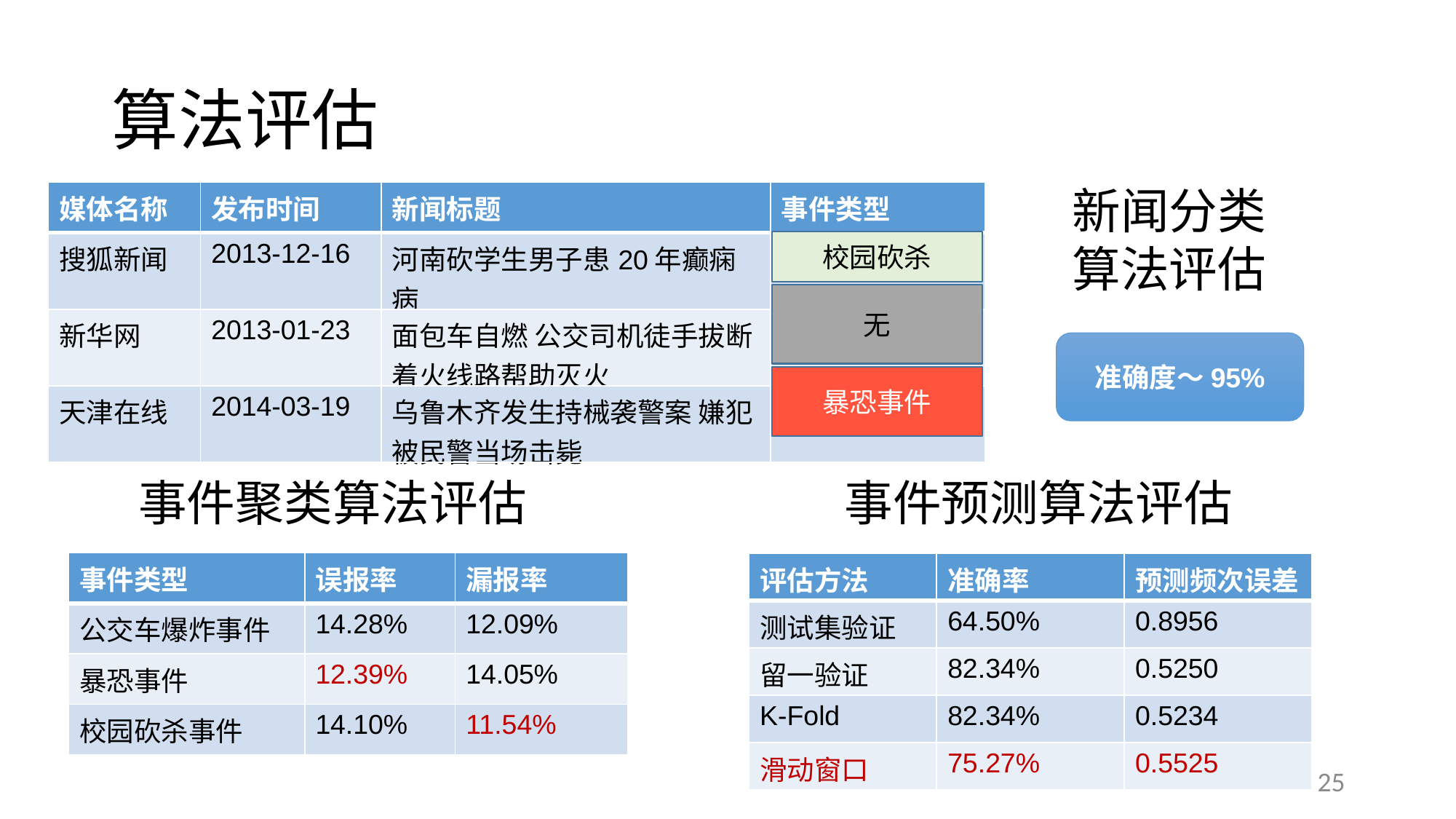

# 算法评估
新闻分类
算法评估
| 媒体名称 | 发布时间 | 新闻标题 | 事件类型 |
| --- | --- | --- | --- |
| 搜狐新闻 | 2013-12-16 | 河南砍学生男子患20年癫痫病 | 暴恐事件 |
| 新华网 | 2013-01-23 | 面包车自燃 公交司机徒手拔断着火线路帮助灭火 | 公交车爆炸 |
| 天津在线 | 2014-03-19 | 乌鲁木齐发生持械袭警案 嫌犯被民警当场击毙 | 暴恐事件 |
校园砍杀
无
暴恐事件
准确度～95%
事件聚类算法评估
事件预测算法评估
| 事件类型 | 误报率 | 漏报率 |
| --- | --- | --- |
| 公交车爆炸事件 | 14.28% | 12.09% |
| 暴恐事件 | 12.39% | 14.05% |
| 校园砍杀事件 | 14.10% | 11.54% |
| 评估方法 | 准确率 | 预测频次误差 |
| --- | --- | --- |
| 测试集验证 | 64.50% | 0.8956 |
| 留一验证 | 82.34% | 0.5250 |
| K-Fold | 82.34% | 0.5234 |
| 滑动窗口 | 75.27% | 0.5525 |
25